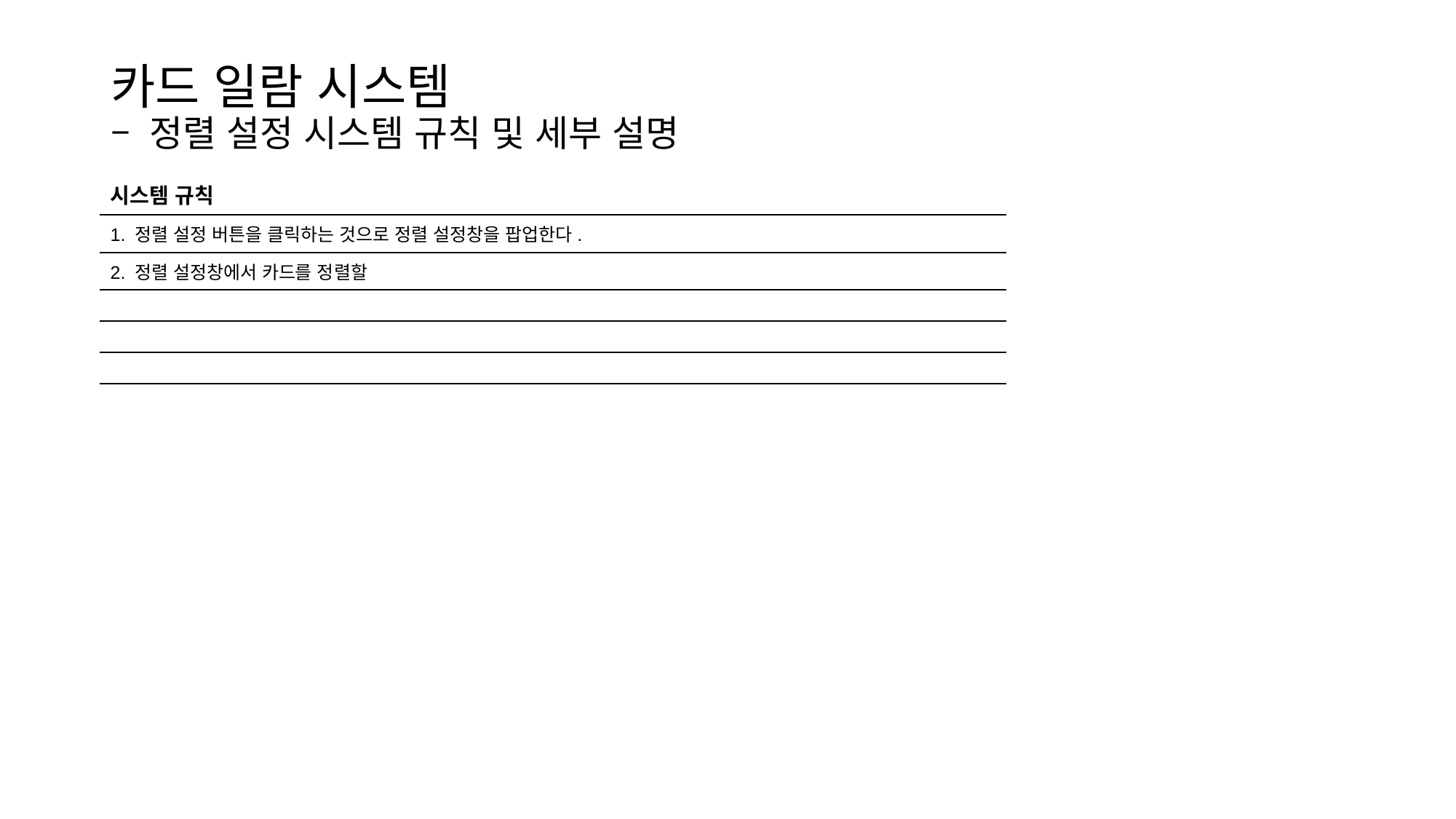

카드 일람 시스템
– 정렬 설정 시스템 규칙 및 세부 설명
| 시스템 규칙 |
| --- |
| 1. 정렬 설정 버튼을 클릭하는 것으로 정렬 설정창을 팝업한다. |
| 2. 정렬 설정창에서 카드를 정렬할 |
|  |
|  |
|  |
|  |